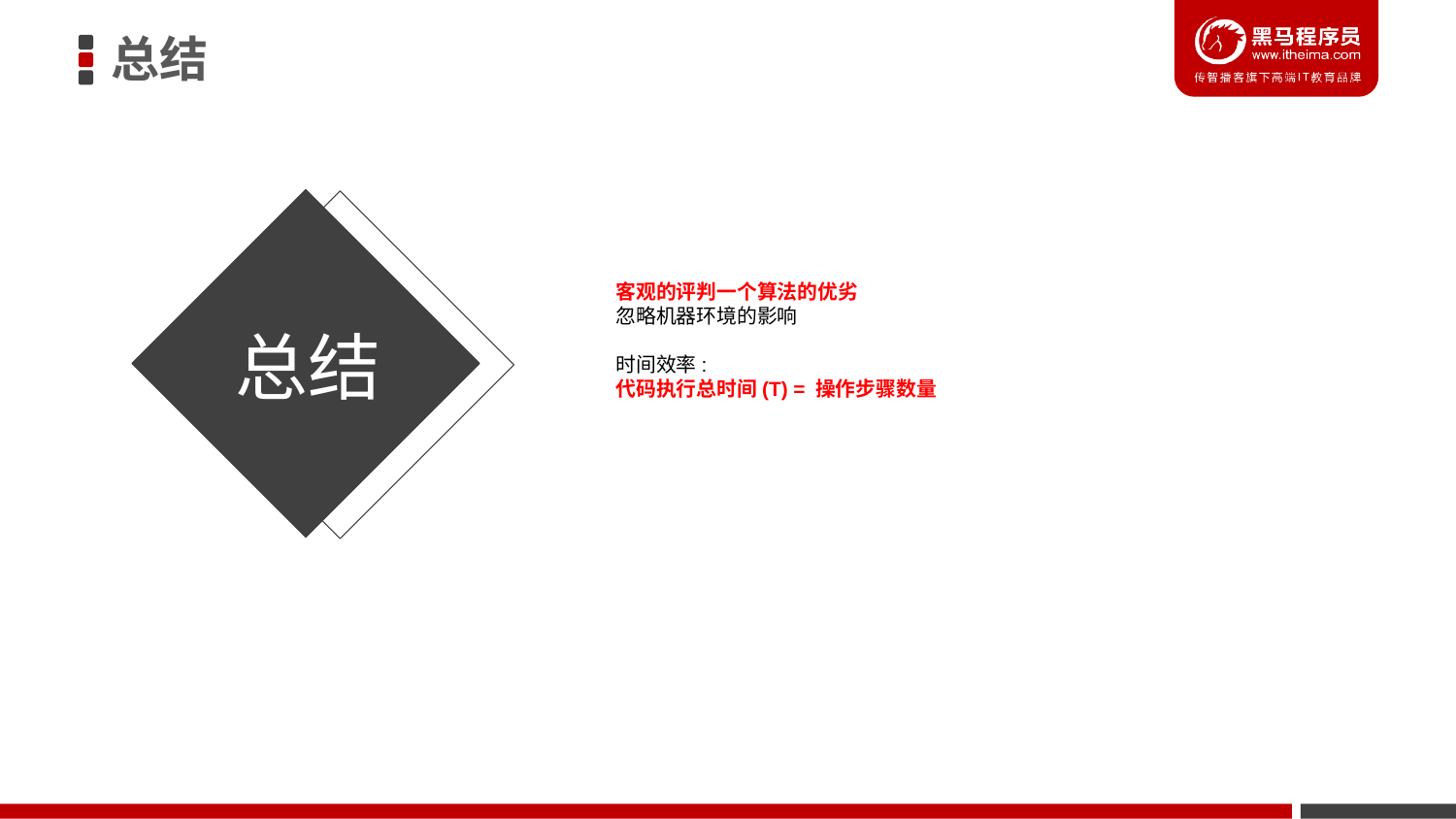

总结

客观的评判一个算法的优劣
忽略机器环境的影响

时间效率:
代码执行总时间(T) = 操作步骤数量

总结